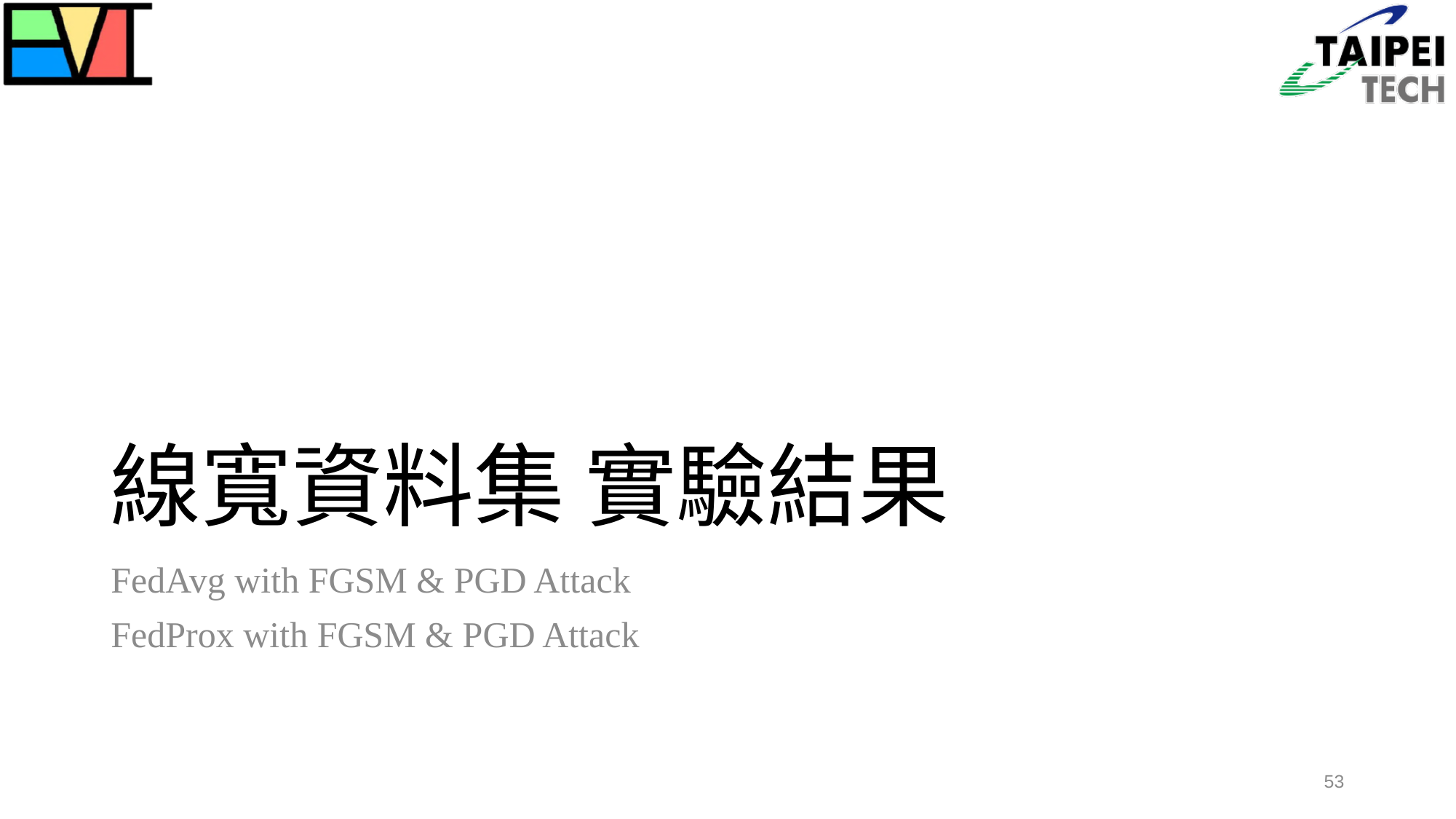

# 線寬資料集 實驗結果
FedAvg with FGSM & PGD Attack
FedProx with FGSM & PGD Attack

53